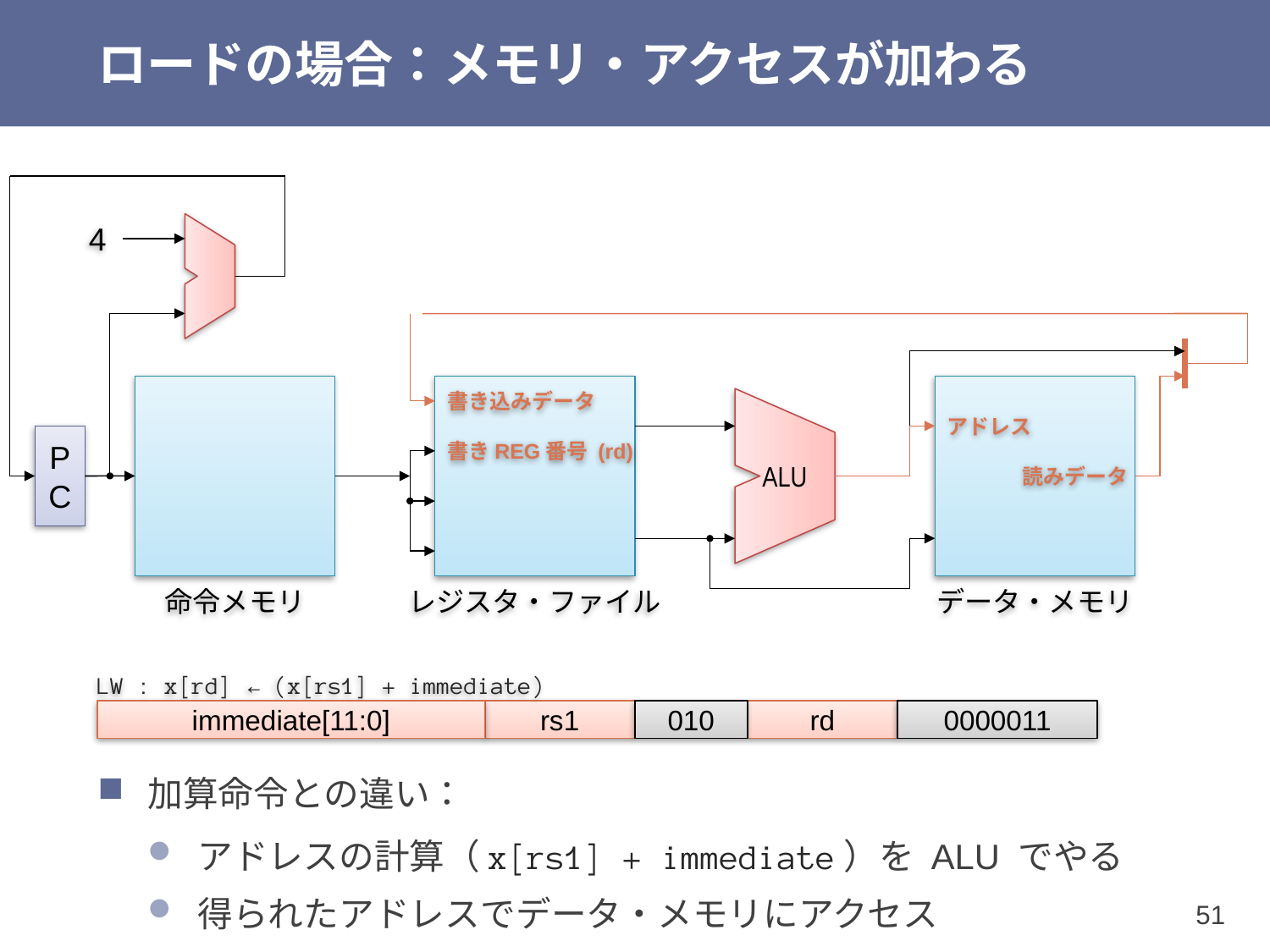

# ロードの場合：メモリ・アクセスが加わる

4

書き込みデータ

アドレス
ALU
PC
書きREG番号 (rd)

読みデータ

命令メモリ
レジスタ・ファイル
データ・メモリ
LW : x[rd] ← (x[rs1] + immediate)
immediate[11:0]
rs1
010
rd
0000011
加算命令との違い：
アドレスの計算（x[rs1] + immediate）を ALU でやる
得られたアドレスでデータ・メモリにアクセス